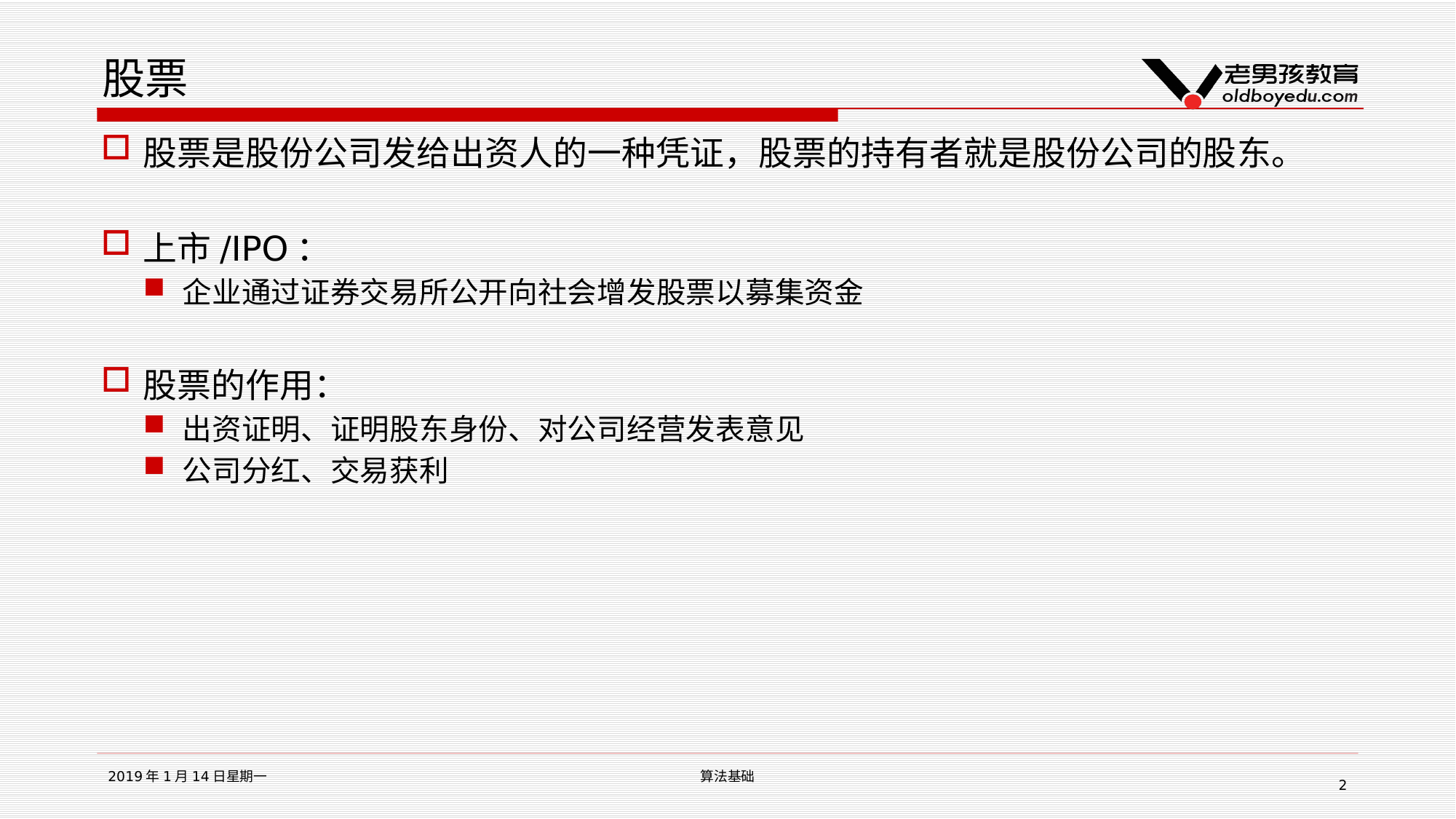

# 股票
股票是股份公司发给出资人的一种凭证，股票的持有者就是股份公司的股东。

上市/IPO：
企业通过证券交易所公开向社会增发股票以募集资金

股票的作用：
出资证明、证明股东身份、对公司经营发表意见
公司分红、交易获利
2019年1月14日星期一
算法基础
2